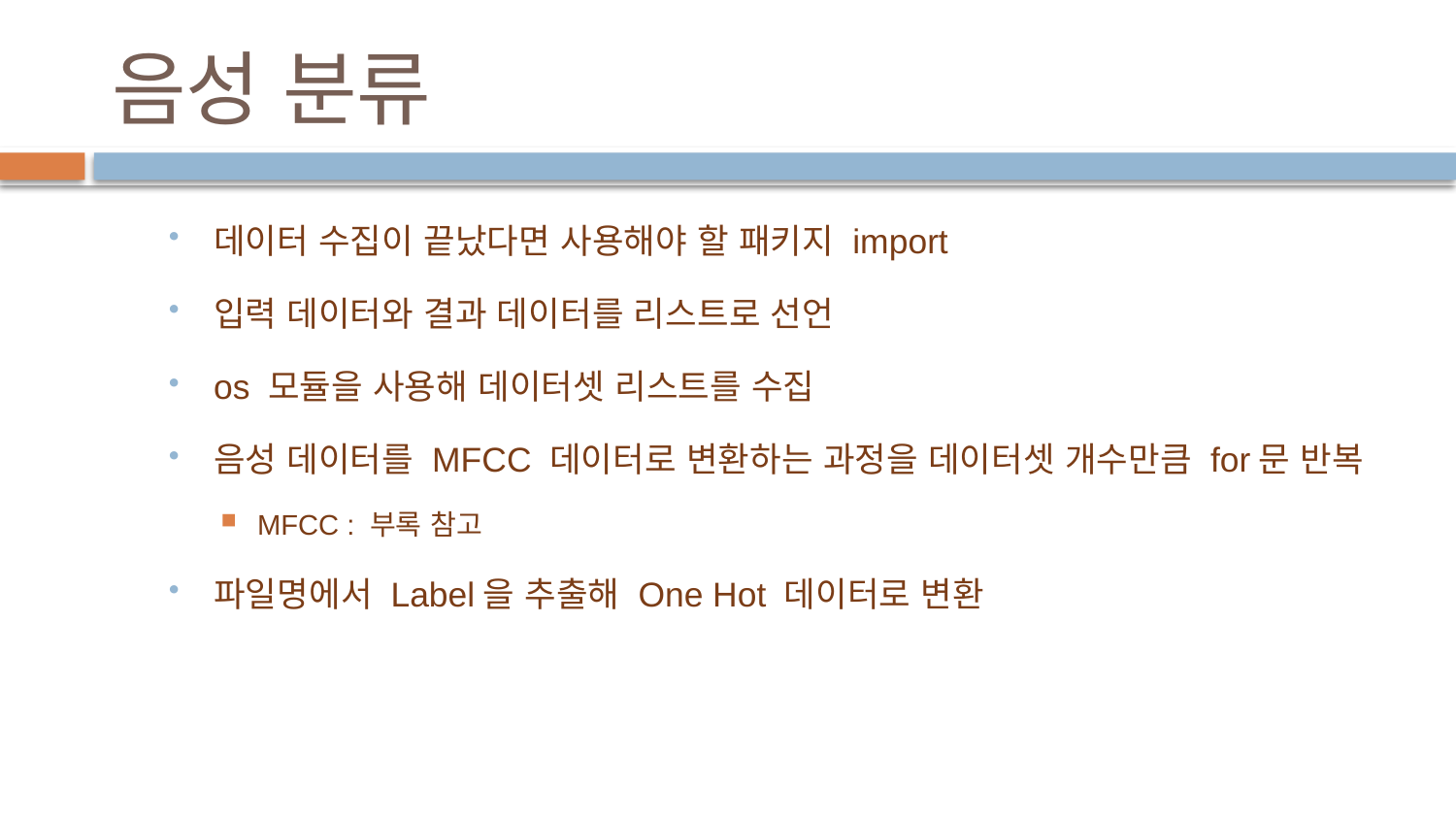

# 음성 분류
데이터 수집이 끝났다면 사용해야 할 패키지 import
입력 데이터와 결과 데이터를 리스트로 선언
os 모듈을 사용해 데이터셋 리스트를 수집
음성 데이터를 MFCC 데이터로 변환하는 과정을 데이터셋 개수만큼 for문 반복
MFCC : 부록 참고
파일명에서 Label을 추출해 One Hot 데이터로 변환